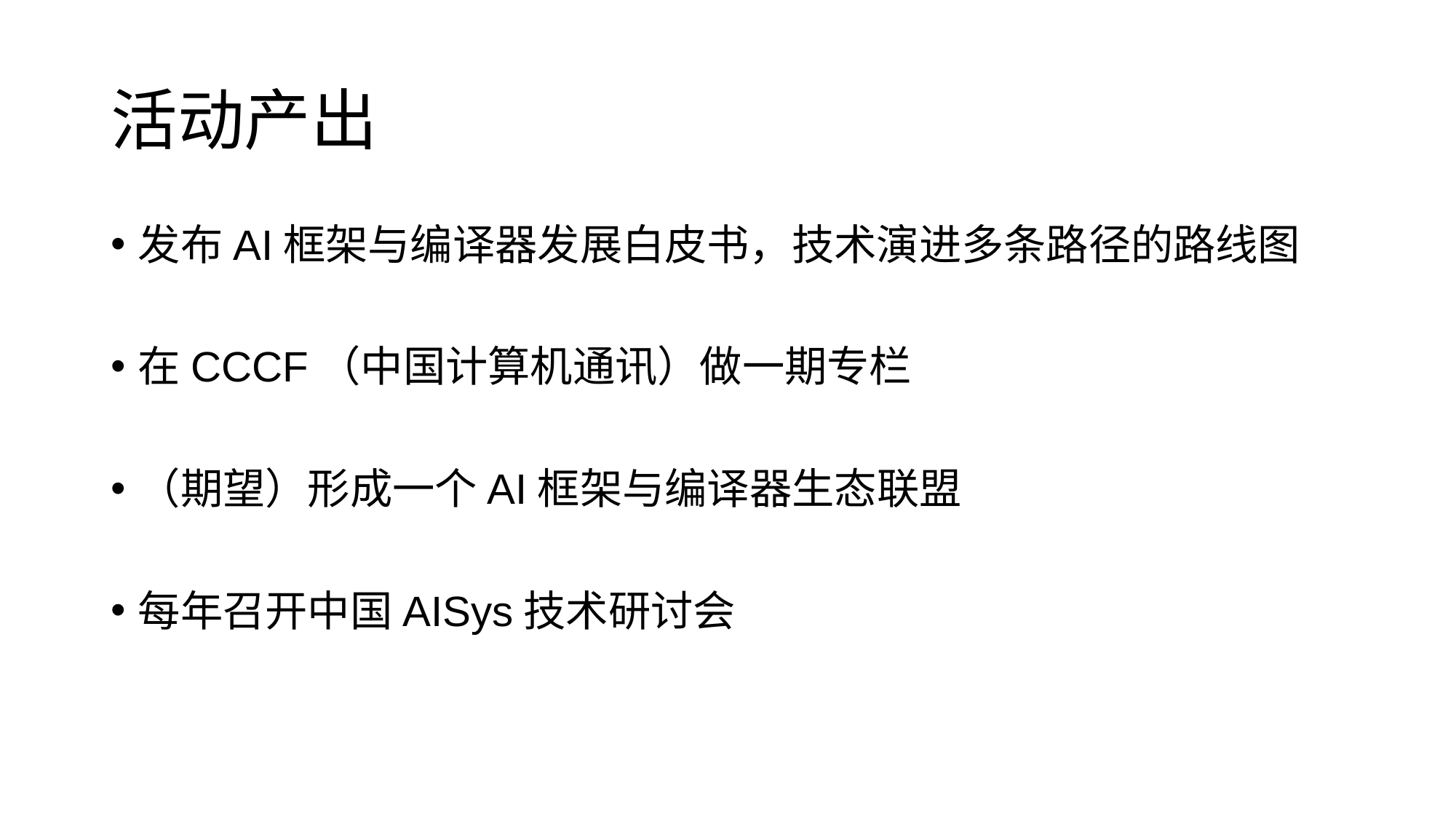

# 活动产出
发布AI框架与编译器发展白皮书，技术演进多条路径的路线图

在CCCF（中国计算机通讯）做一期专栏

（期望）形成一个AI框架与编译器生态联盟

每年召开中国AISys技术研讨会